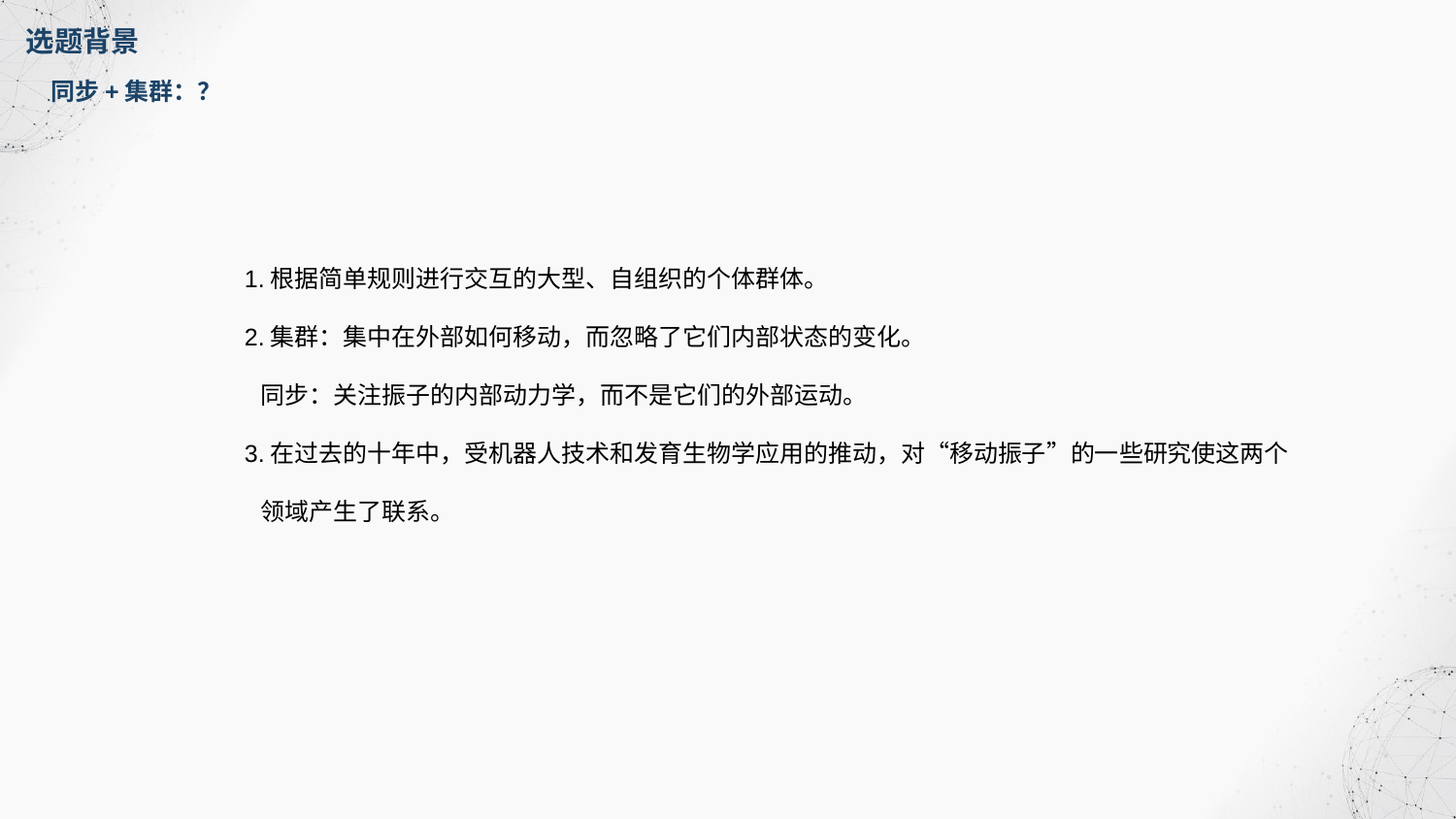

选题背景
同步+集群：？
1.根据简单规则进行交互的大型、自组织的个体群体。
2.集群：集中在外部如何移动，而忽略了它们内部状态的变化。
  同步：关注振子的内部动力学，而不是它们的外部运动。
3.在过去的十年中，受机器人技术和发育生物学应用的推动，对“移动振子”的一些研究使这两个
  领域产生了联系。